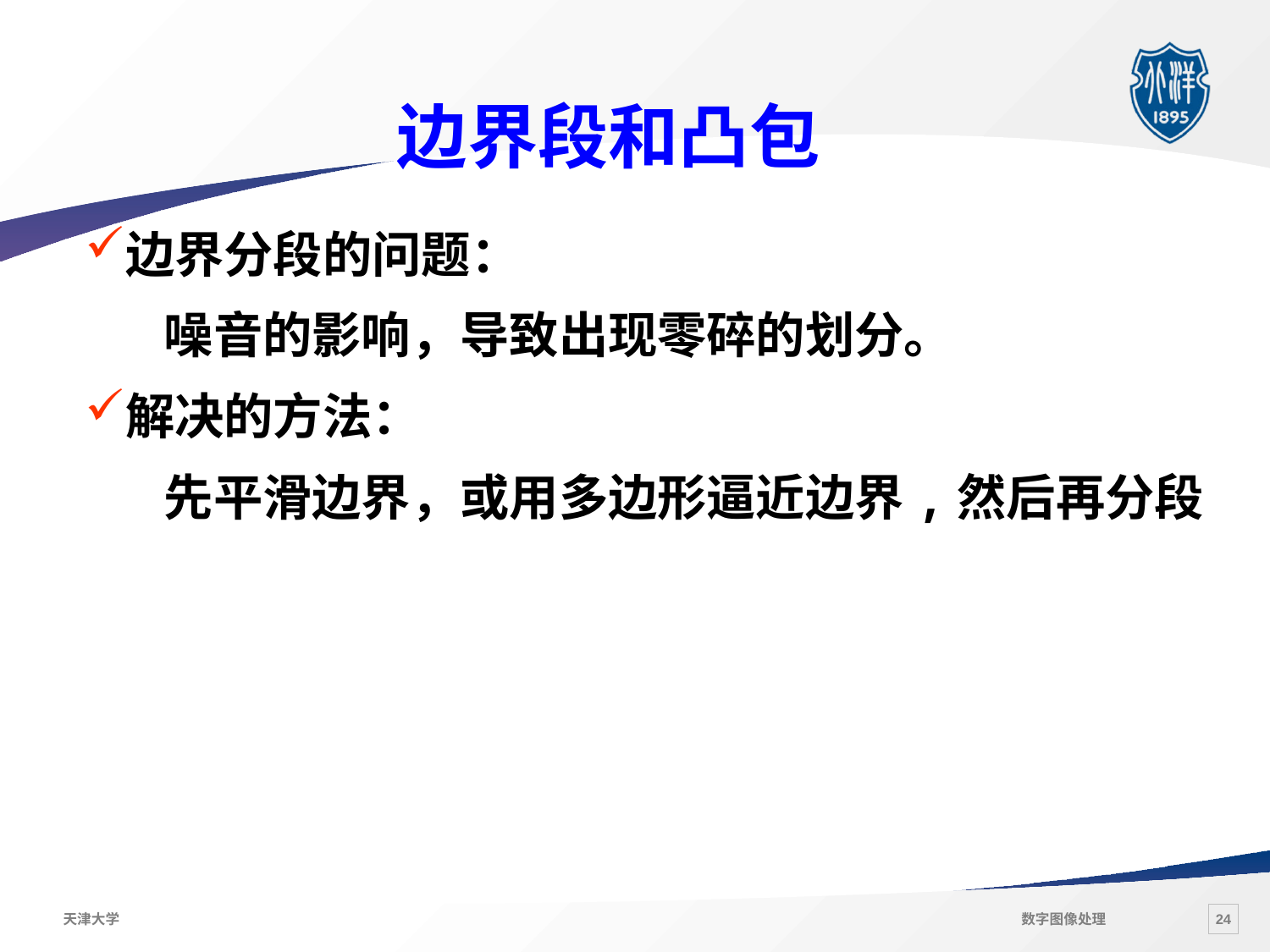

边界段和凸包
边界分段的问题：

		噪音的影响，导致出现零碎的划分。

解决的方法：

		先平滑边界，或用多边形逼近边界,然后再分段